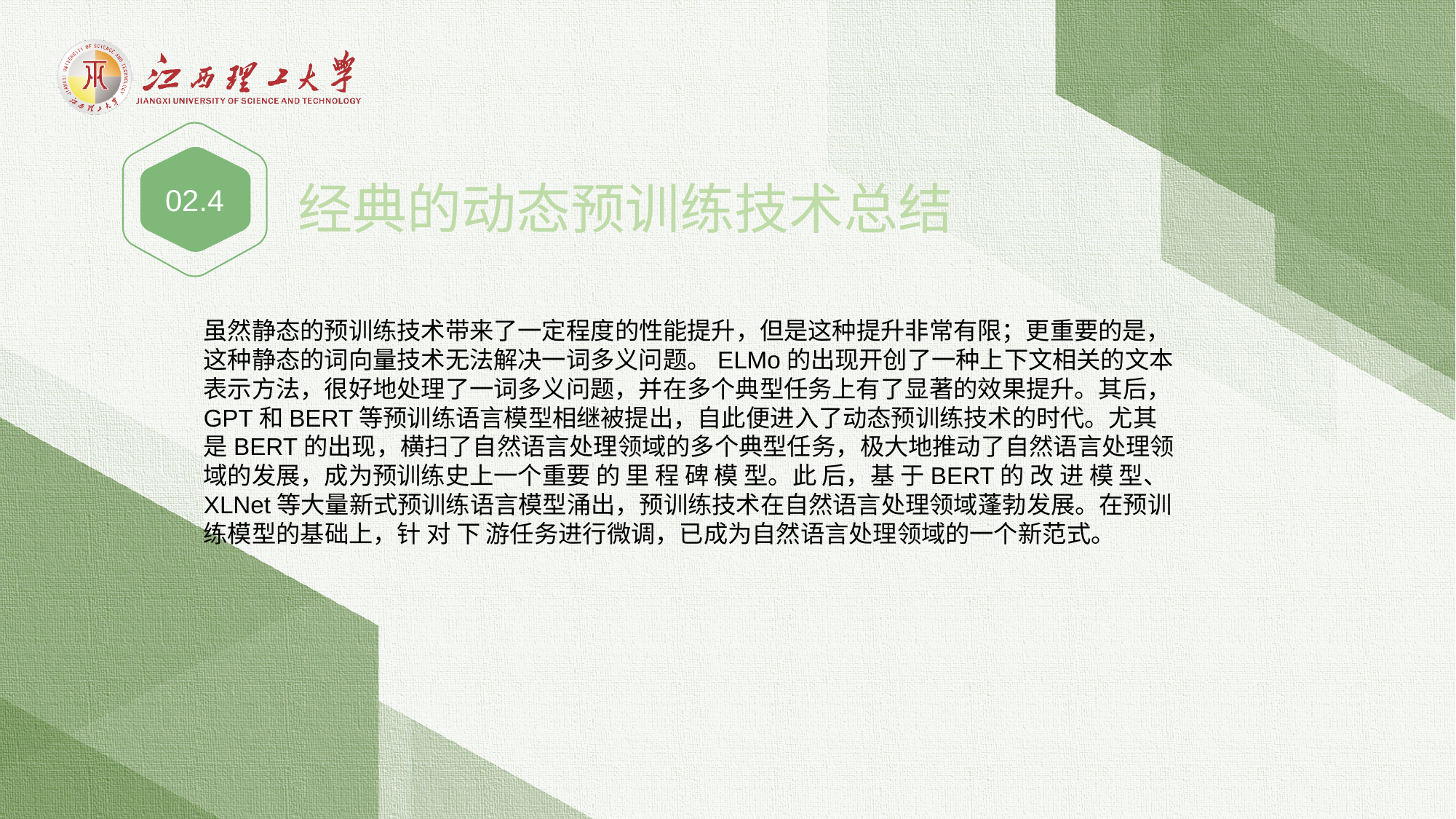

02.4
经典的动态预训练技术总结
虽然静态的预训练技术带来了一定程度的性能提升，但是这种提升非常有限；更重要的是，这种静态的词向量技术无法解决一词多义问题。ELMo的出现开创了一种上下文相关的文本表示方法，很好地处理了一词多义问题，并在多个典型任务上有了显著的效果提升。其后，GPT和BERT等预训练语言模型相继被提出，自此便进入了动态预训练技术的时代。尤其是BERT的出现，横扫了自然语言处理领域的多个典型任务，极大地推动了自然语言处理领域的发展，成为预训练史上一个重要 的 里 程 碑 模 型。此 后，基 于BERT的 改 进 模 型、XLNet等大量新式预训练语言模型涌出，预训练技术在自然语言处理领域蓬勃发展。在预训练模型的基础上，针 对 下 游任务进行微调，已成为自然语言处理领域的一个新范式。